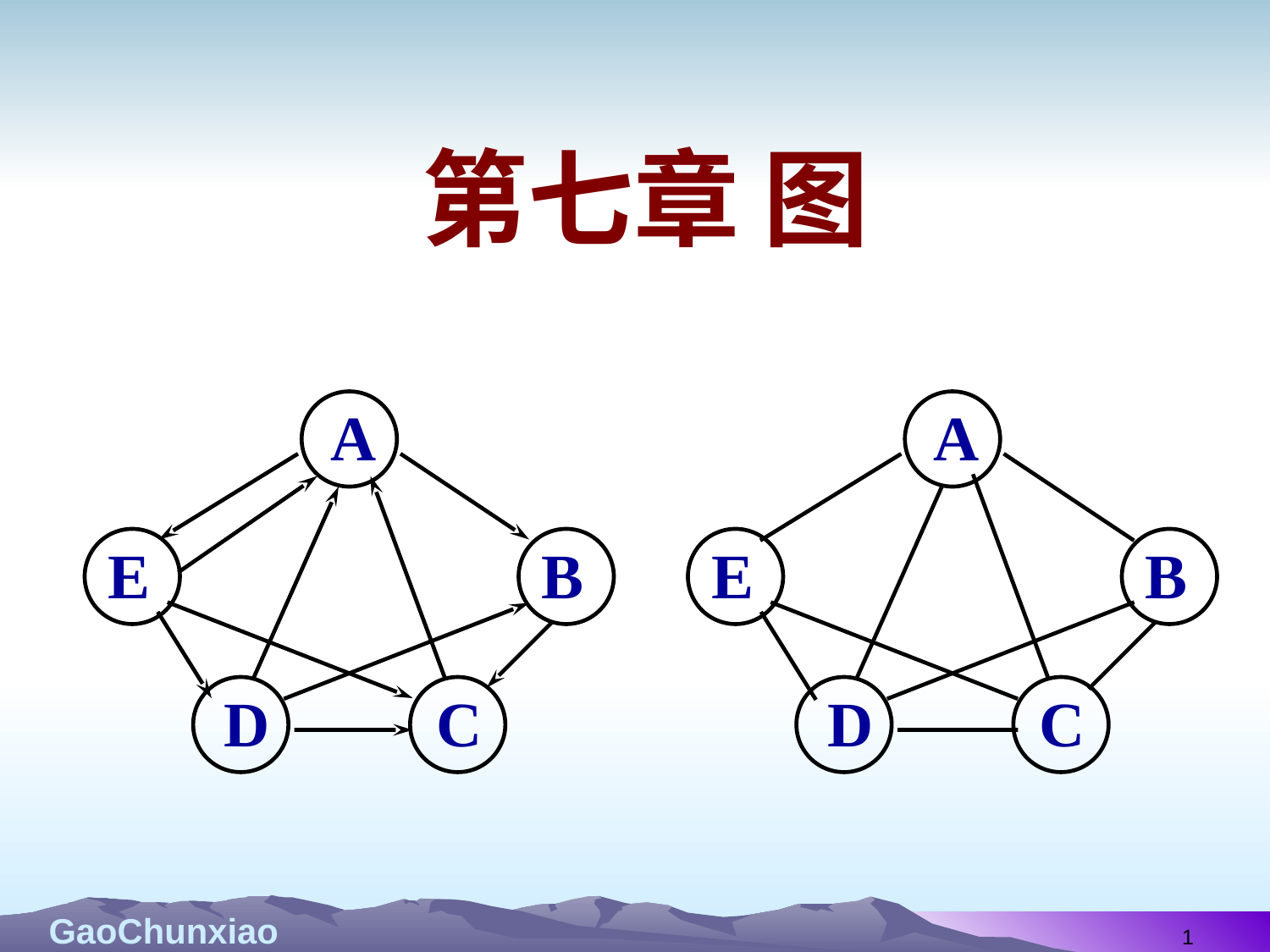

# 第七章 图

A

E

B

D

C

A

E

B

D

C

1